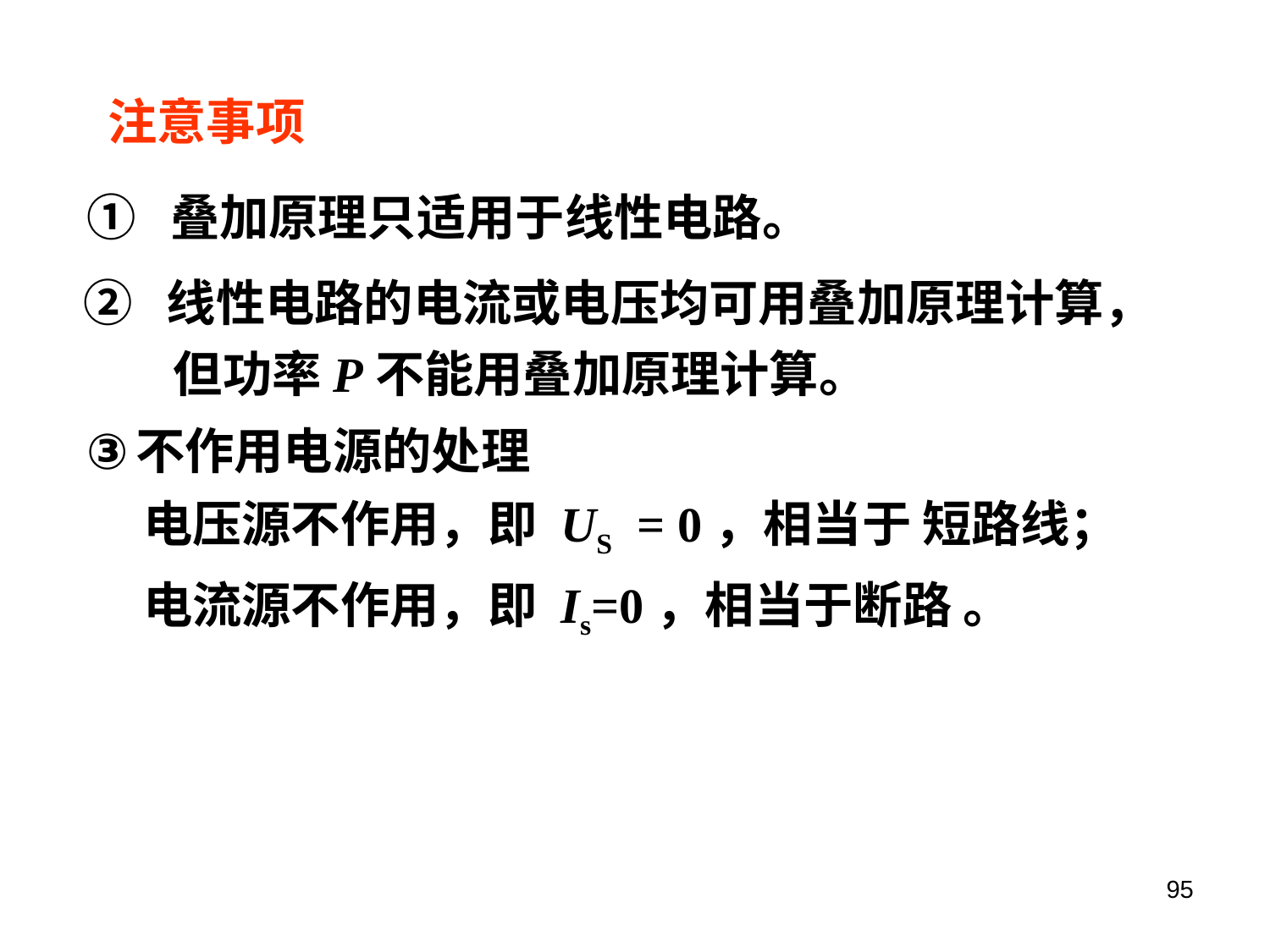

注意事项
①  叠加原理只适用于线性电路。
②  线性电路的电流或电压均可用叠加原理计算，
       但功率P不能用叠加原理计算。
不作用电源的处理
    电压源不作用，即 US  = 0，相当于 短路线；
    电流源不作用，即 Is=0，相当于断路 。
95